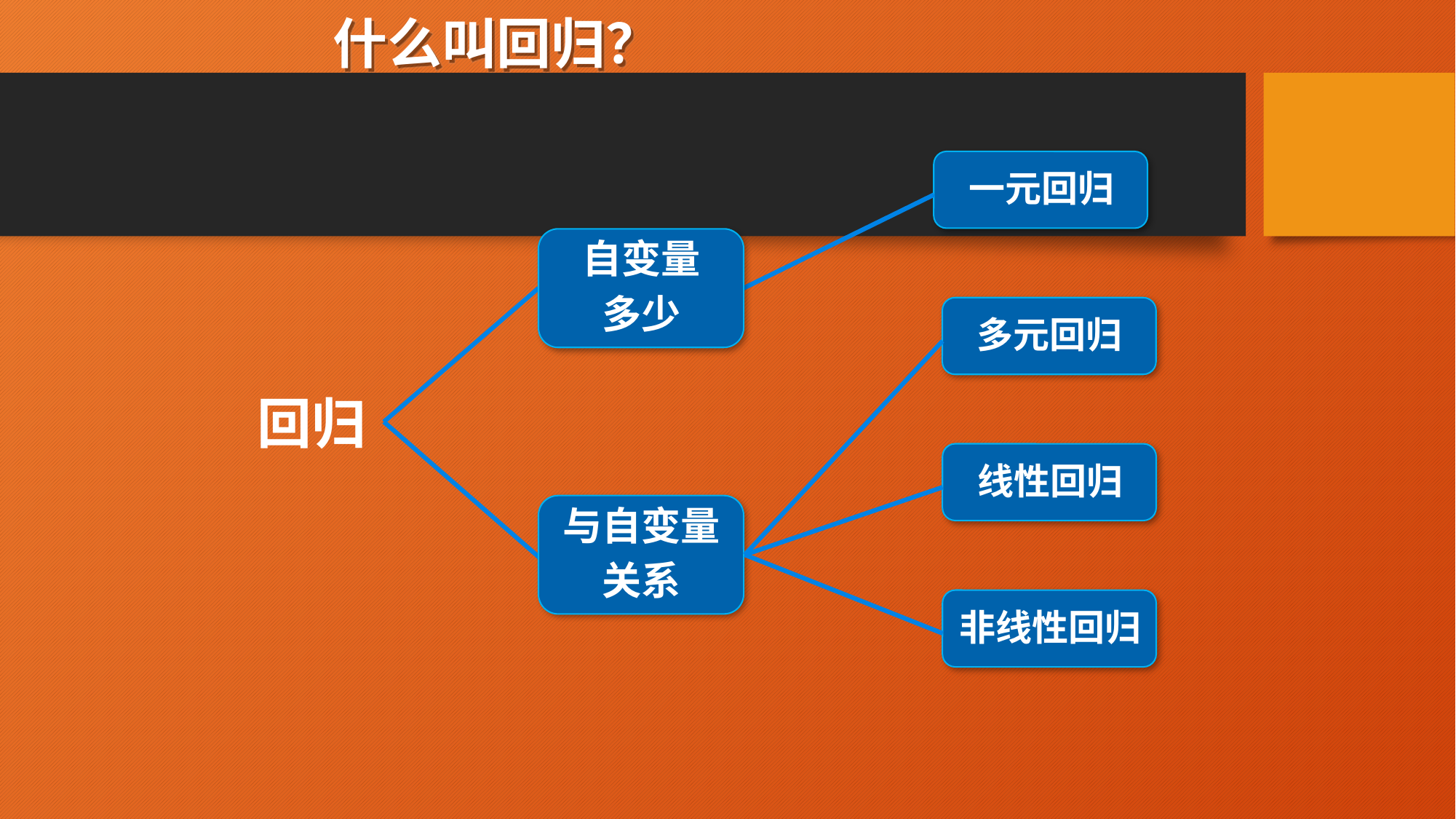

# 什么叫回归？

一元回归
自变量
多少

多元回归
回归

线性回归
与自变量
关系

非线性回归